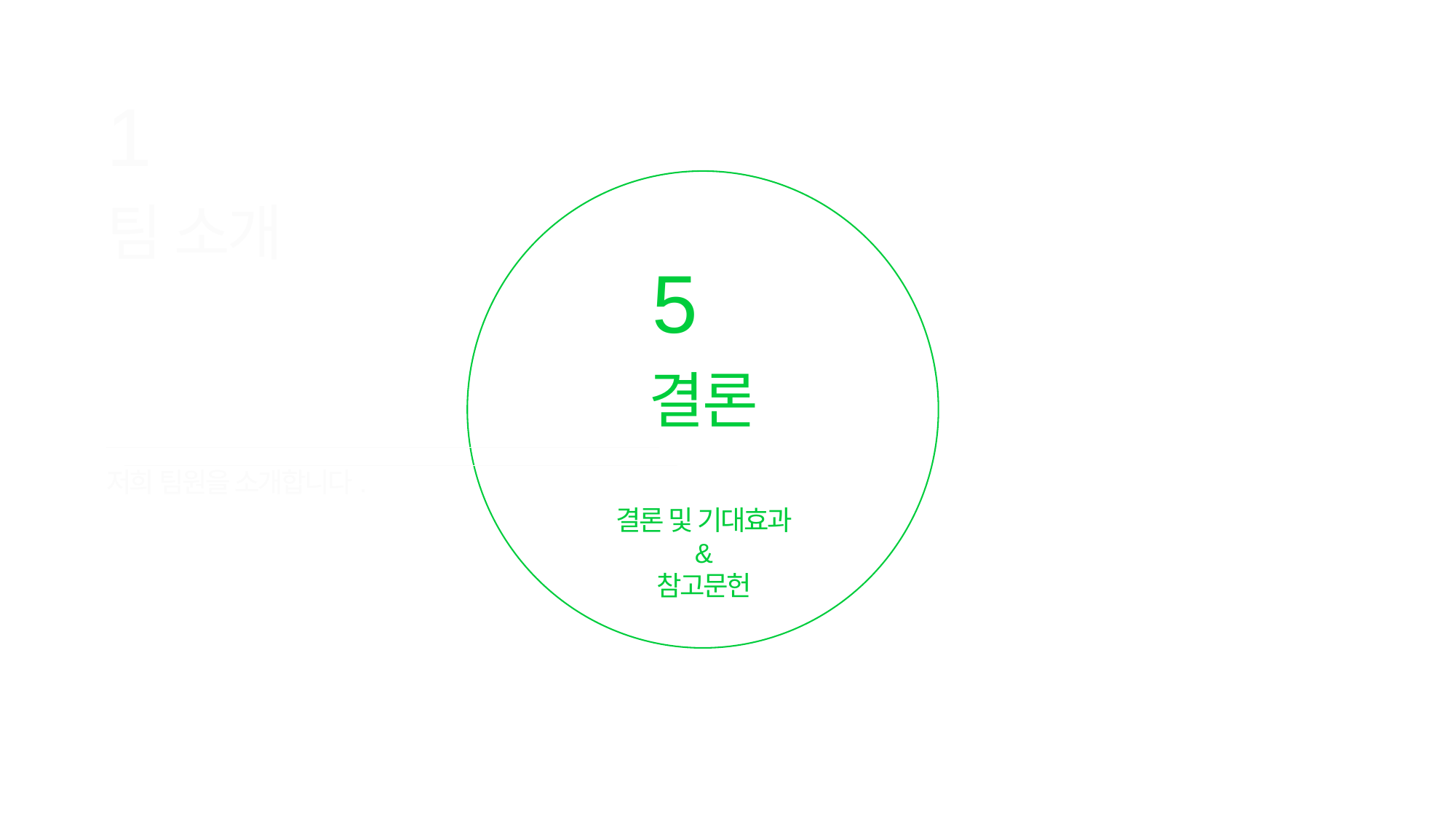

1

팀 소개
5
결론
저희 팀원을 소개합니다.
결론 및 기대효과
&
참고문헌